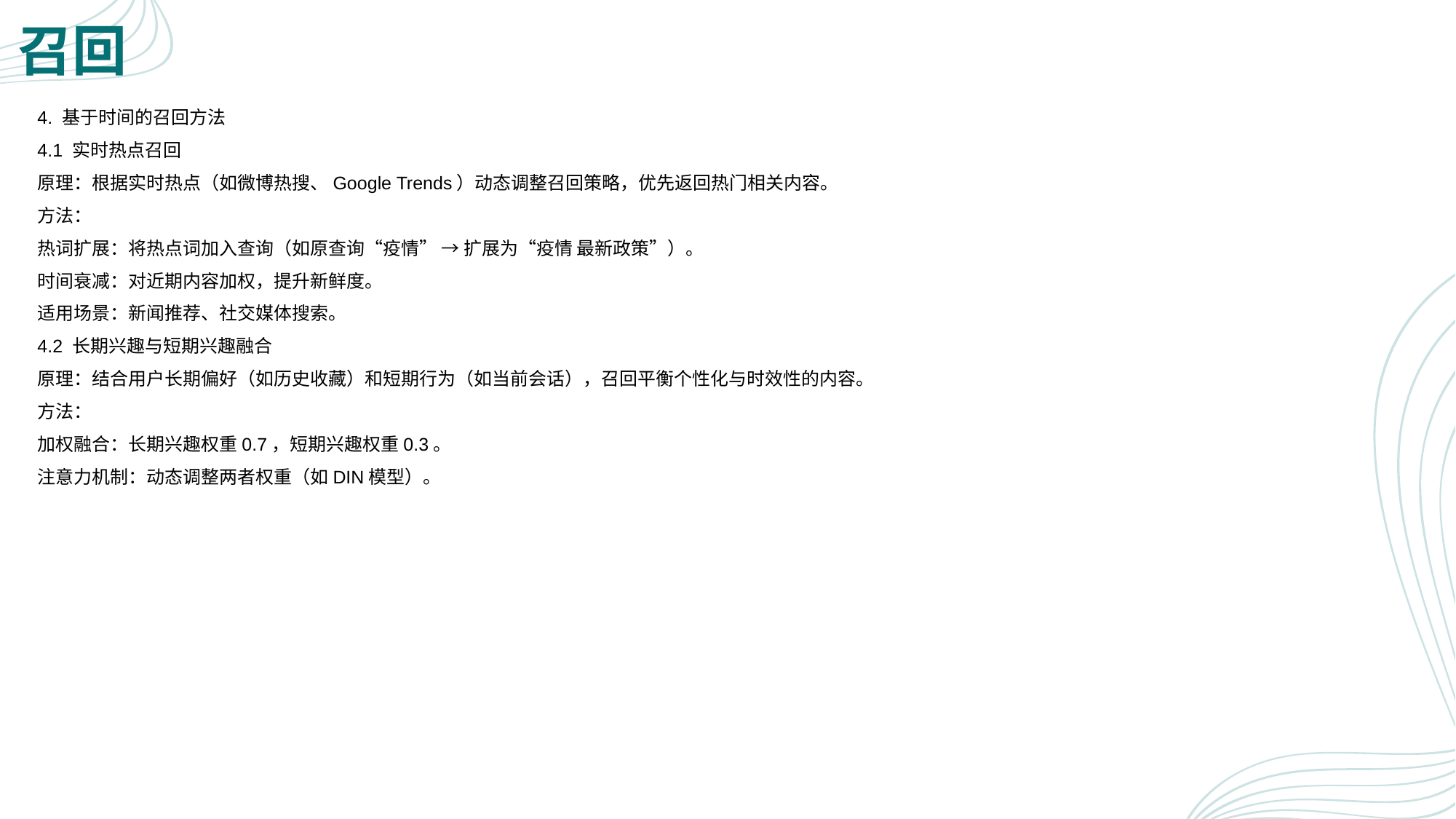

# 召回
4. 基于时间的召回方法
4.1 实时热点召回
原理：根据实时热点（如微博热搜、Google Trends）动态调整召回策略，优先返回热门相关内容。
方法：
热词扩展：将热点词加入查询（如原查询“疫情” → 扩展为“疫情 最新政策”）。
时间衰减：对近期内容加权，提升新鲜度。
适用场景：新闻推荐、社交媒体搜索。
4.2 长期兴趣与短期兴趣融合
原理：结合用户长期偏好（如历史收藏）和短期行为（如当前会话），召回平衡个性化与时效性的内容。
方法：
加权融合：长期兴趣权重0.7，短期兴趣权重0.3。
注意力机制：动态调整两者权重（如DIN模型）。